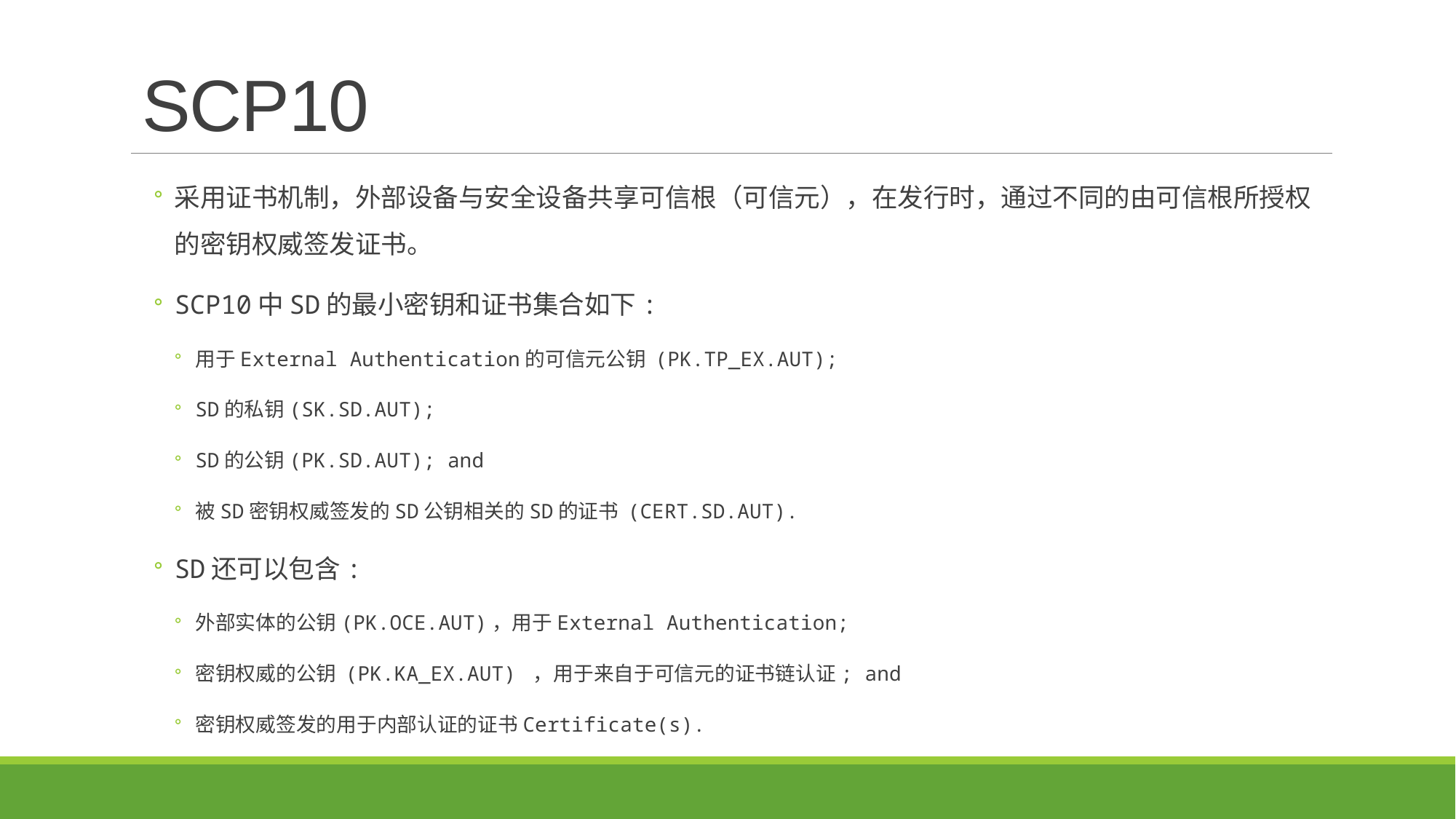

# SCP10
采用证书机制，外部设备与安全设备共享可信根（可信元），在发行时，通过不同的由可信根所授权的密钥权威签发证书。
SCP10中SD的最小密钥和证书集合如下:
用于External Authentication的可信元公钥 (PK.TP_EX.AUT);
SD的私钥(SK.SD.AUT);
SD的公钥(PK.SD.AUT); and
被SD密钥权威签发的SD公钥相关的SD的证书 (CERT.SD.AUT).
SD还可以包含:
外部实体的公钥(PK.OCE.AUT)，用于External Authentication;
密钥权威的公钥 (PK.KA_EX.AUT) ，用于来自于可信元的证书链认证; and
密钥权威签发的用于内部认证的证书Certificate(s).